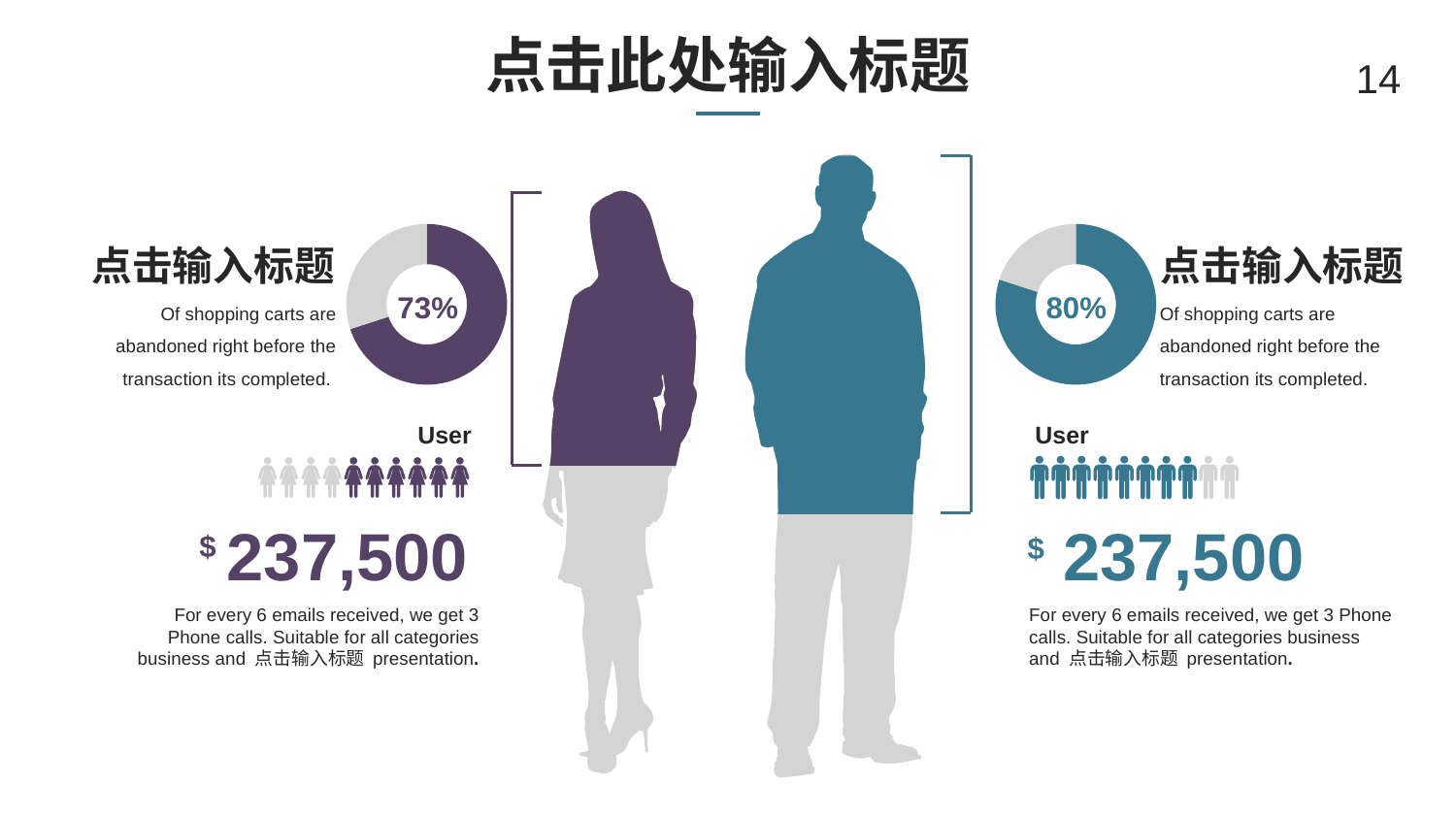

# 点击此处输入标题
14

### Chart

| Category | Sales |
|---|---|
| Covered | 7.0 |
| NonCovered | 3.0 |

### Chart

| Category | Sales |
|---|---|
| Covered | 8.0 |
| NonCovered | 2.0 |
点击输入标题
点击输入标题
73%
80%
Of shopping carts are abandoned right before the transaction its completed.
Of shopping carts are abandoned right before the transaction its completed.
User
User

237,500
237,500
$
$
For every 6 emails received, we get 3 Phone calls. Suitable for all categories business and 点击输入标题 presentation.
For every 6 emails received, we get 3 Phone calls. Suitable for all categories business and 点击输入标题 presentation.